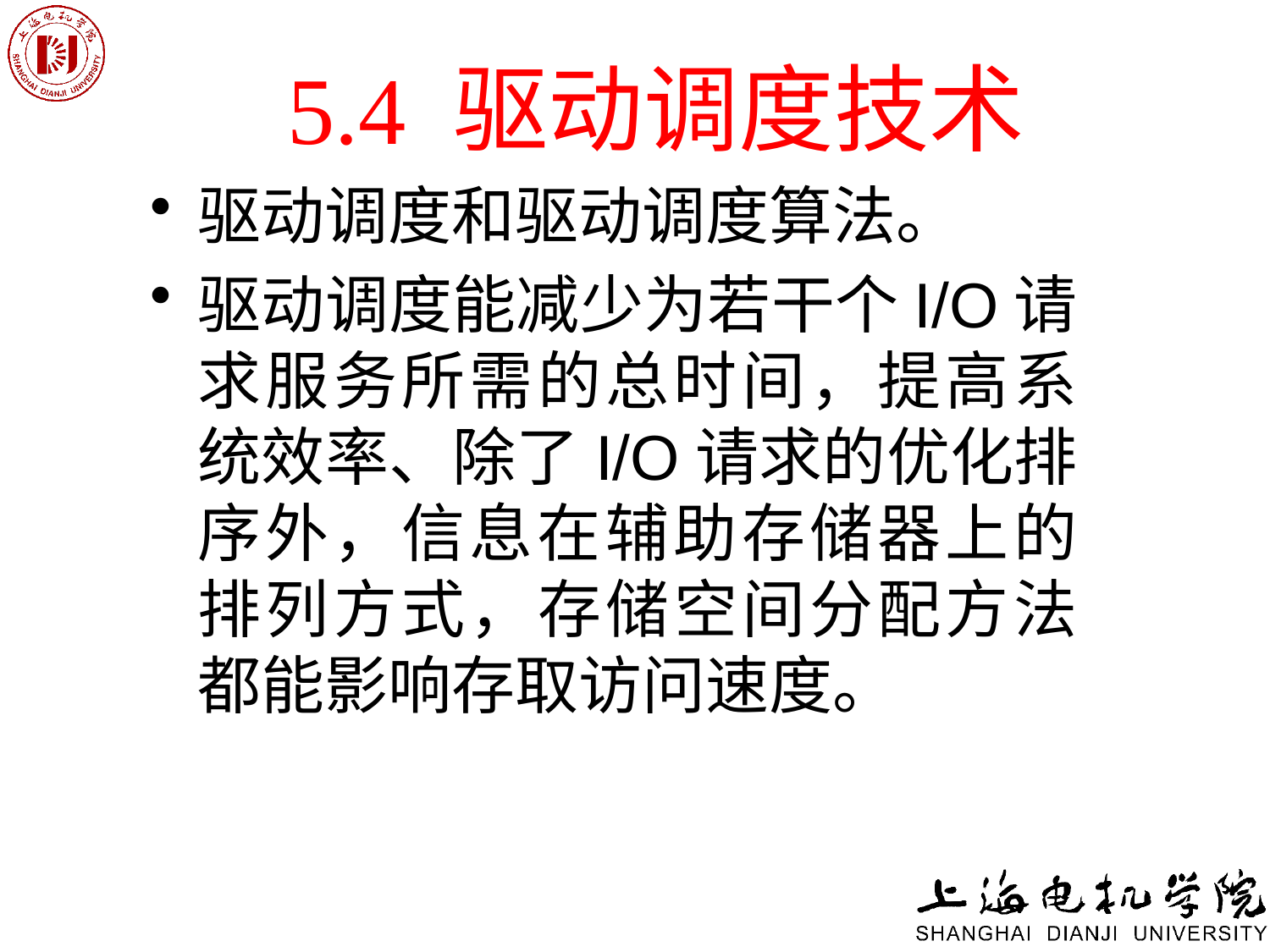

# 5.4 驱动调度技术
驱动调度和驱动调度算法。
驱动调度能减少为若干个I/O请求服务所需的总时间，提高系统效率、除了I/O请求的优化排序外，信息在辅助存储器上的排列方式，存储空间分配方法都能影响存取访问速度。